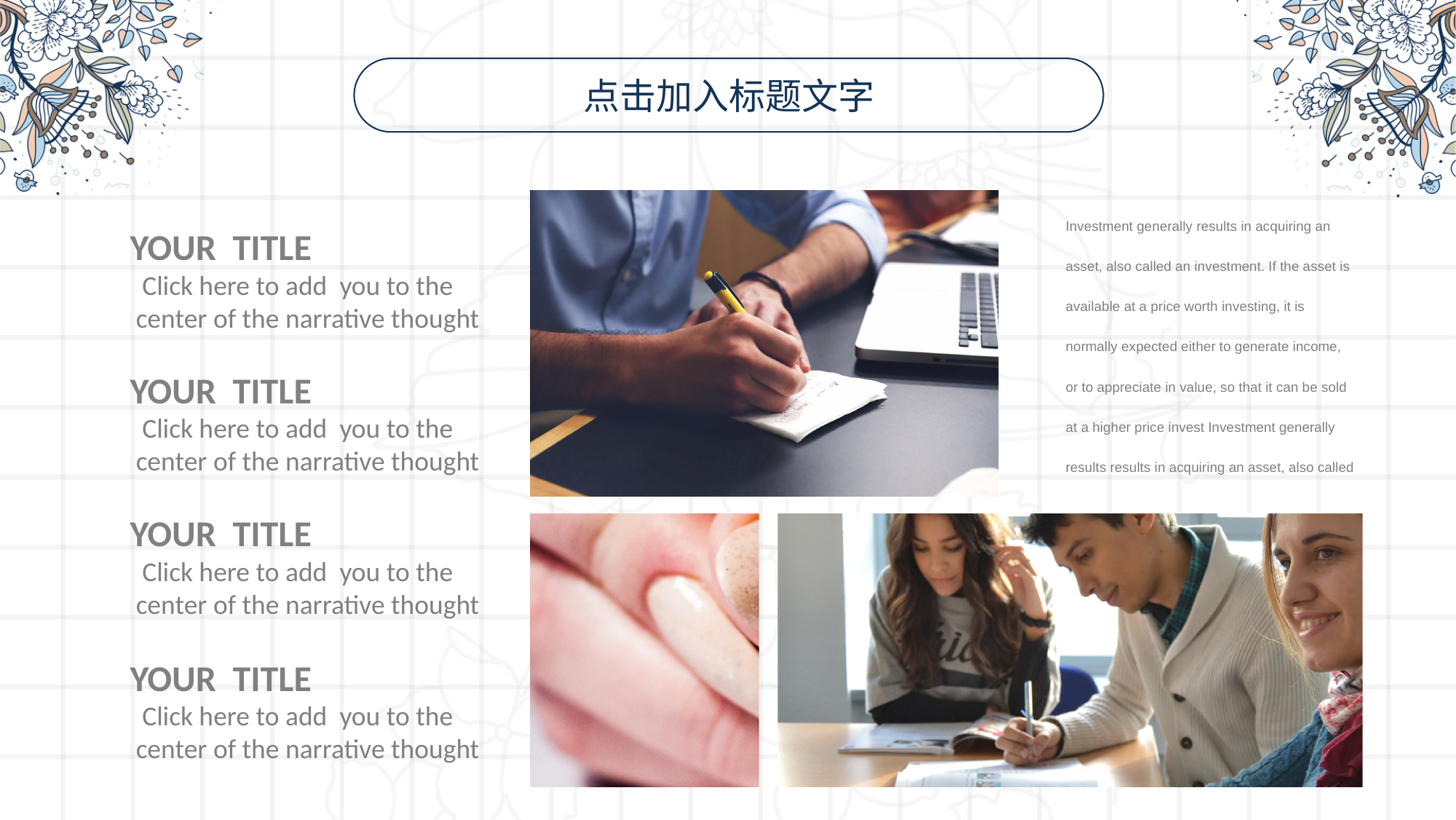

点击加入标题文字
Investment generally results in acquiring an asset, also called an investment. If the asset is available at a price worth investing, it is normally expected either to generate income, or to appreciate in value, so that it can be sold at a higher price invest Investment generally results results in acquiring an asset, also called

YOUR  TITLE
  Click here to add  you to the
 center of the narrative thought
YOUR  TITLE
  Click here to add  you to the
 center of the narrative thought
YOUR  TITLE
  Click here to add  you to the
 center of the narrative thought

YOUR  TITLE
  Click here to add  you to the
 center of the narrative thought